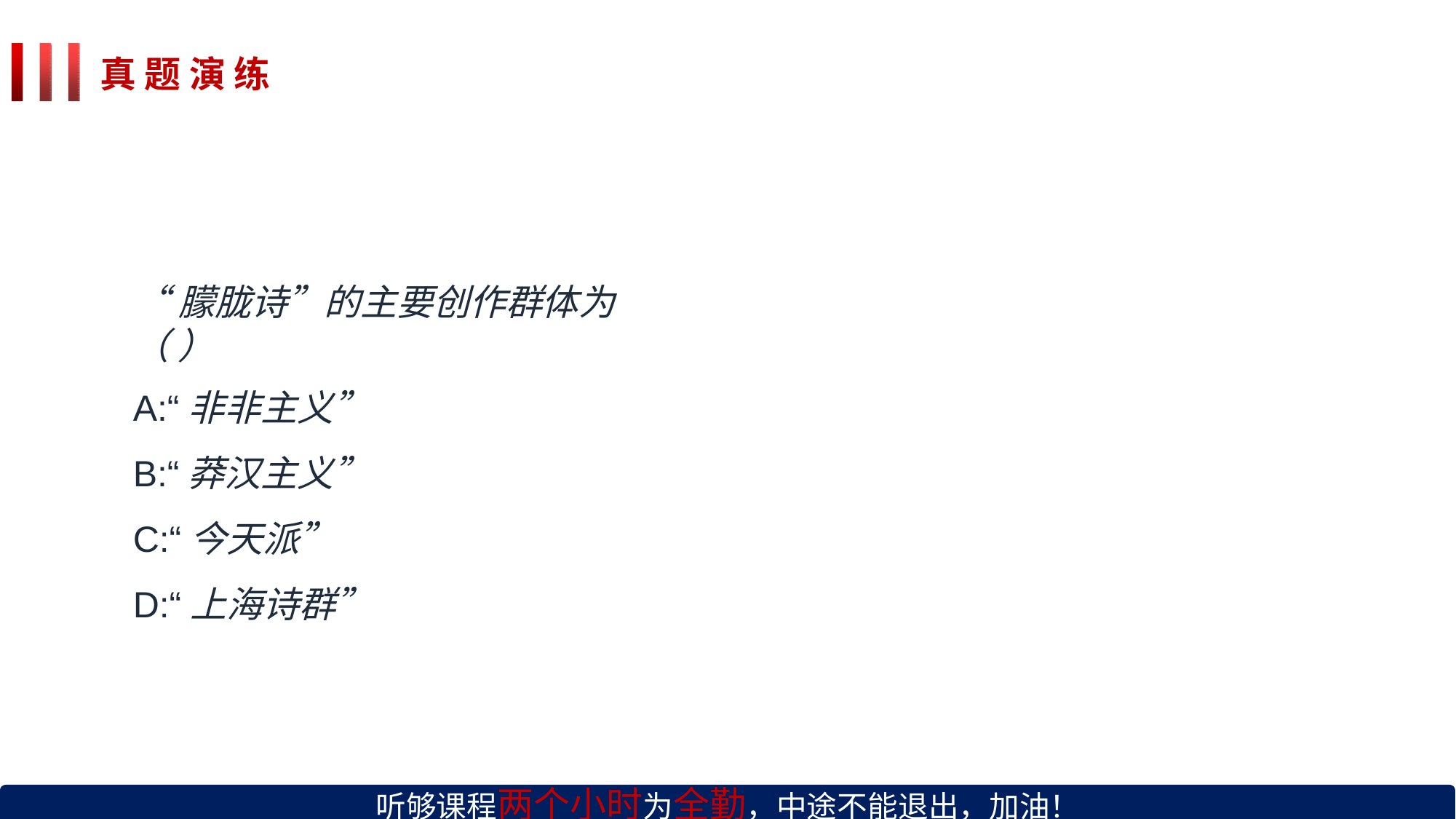

# 真 题 演 练
“朦胧诗”的主要创作群体为（ ）
A:“非非主义”
B:“莽汉主义”
C:“今天派”
D:“上海诗群”
51

听够课程两个小时为全勤，中途不能退出，加油！